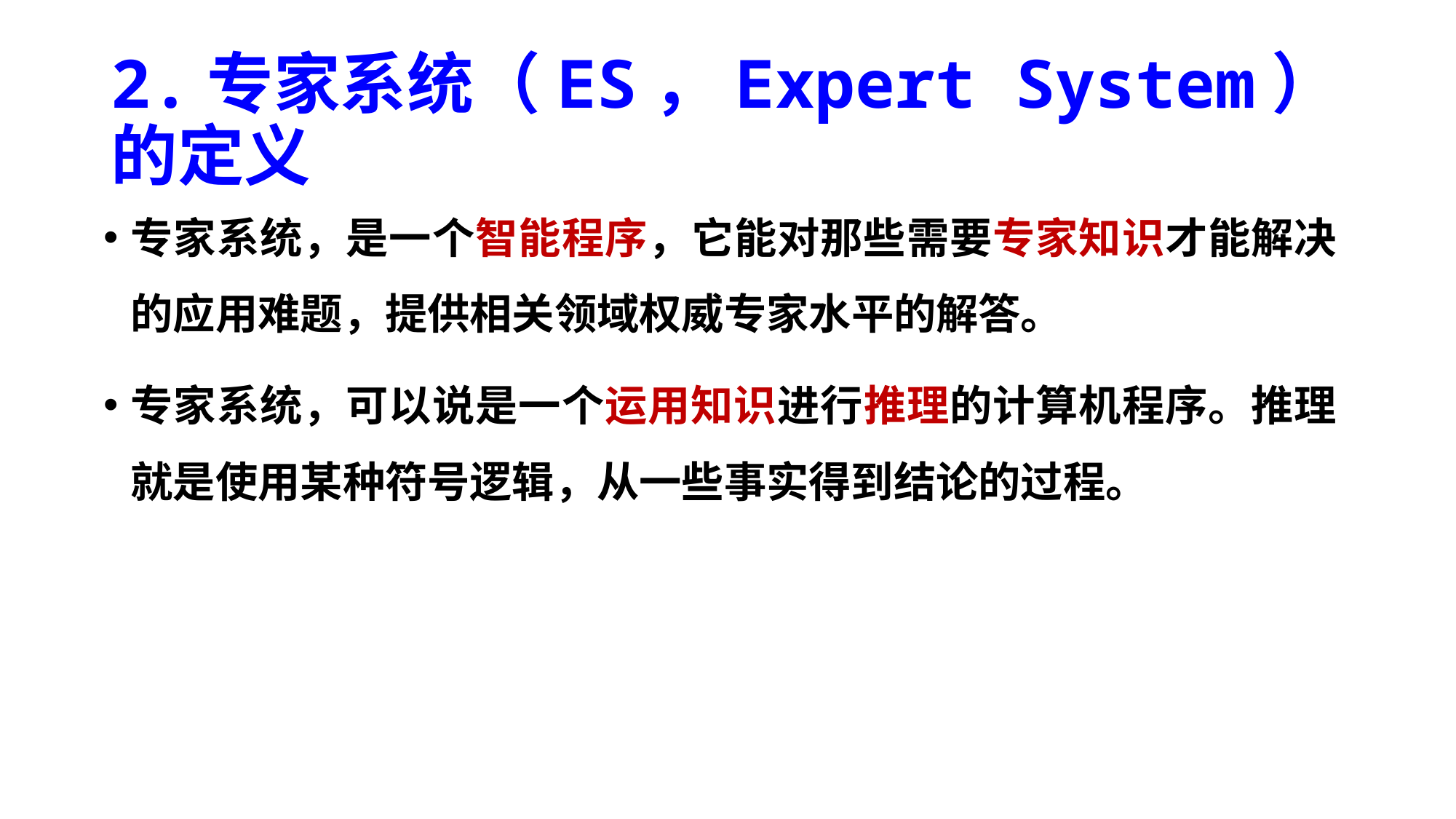

# 2.专家系统（ES，Expert System）的定义
专家系统，是一个智能程序，它能对那些需要专家知识才能解决的应用难题，提供相关领域权威专家水平的解答。
专家系统，可以说是一个运用知识进行推理的计算机程序。推理就是使用某种符号逻辑，从一些事实得到结论的过程。